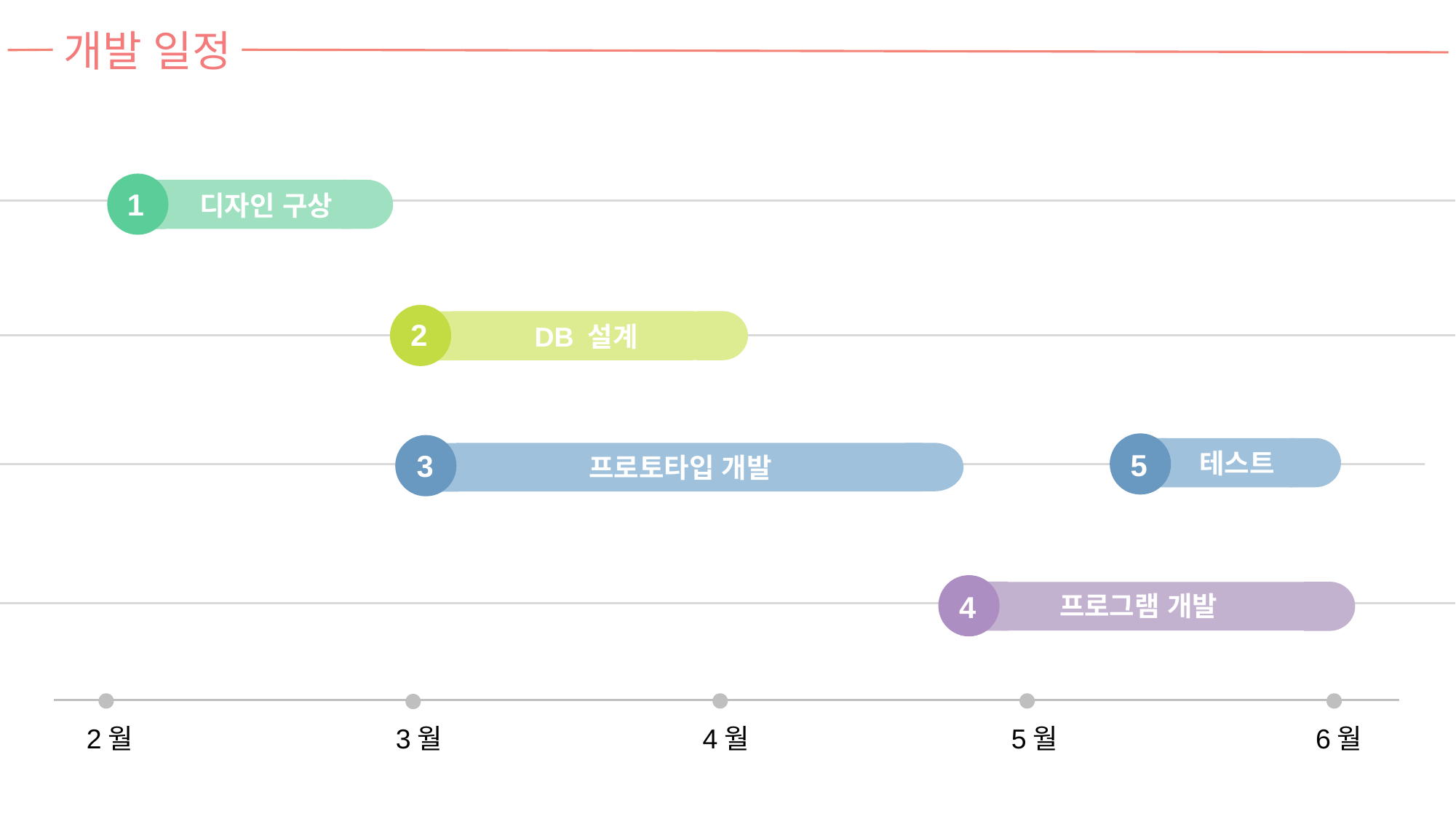

개발 일정

1

디자인 구상

2

DB 설계

5

3

테스트

프로토타입 개발

4
프로그램 개발

2월
3월
4월
5월
6월